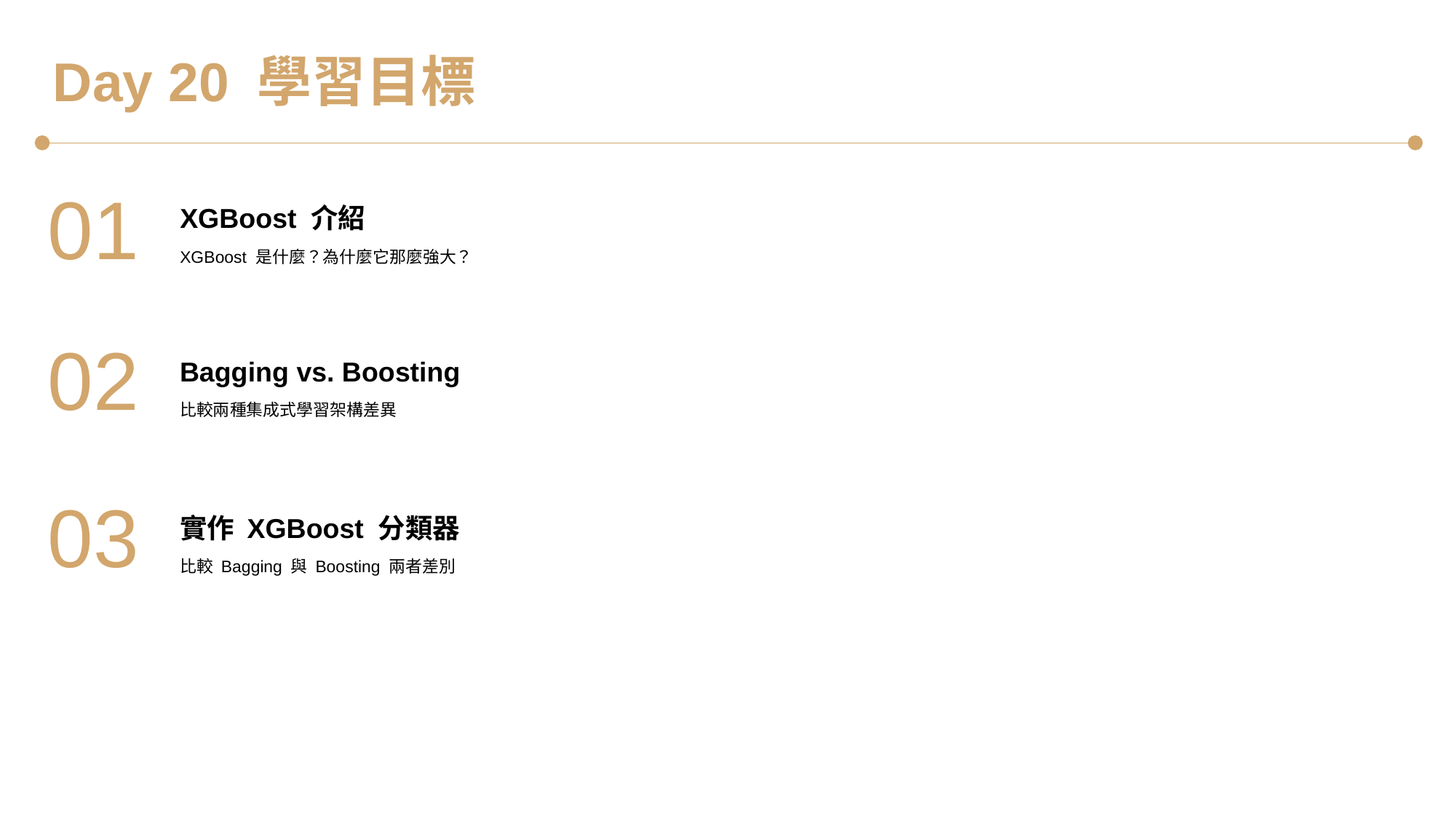

Day 20 學習目標
01
XGBoost 介紹
XGBoost 是什麼？為什麼它那麼強大？
02
Bagging vs. Boosting
比較兩種集成式學習架構差異
03
實作 XGBoost 分類器
比較 Bagging 與 Boosting 兩者差別